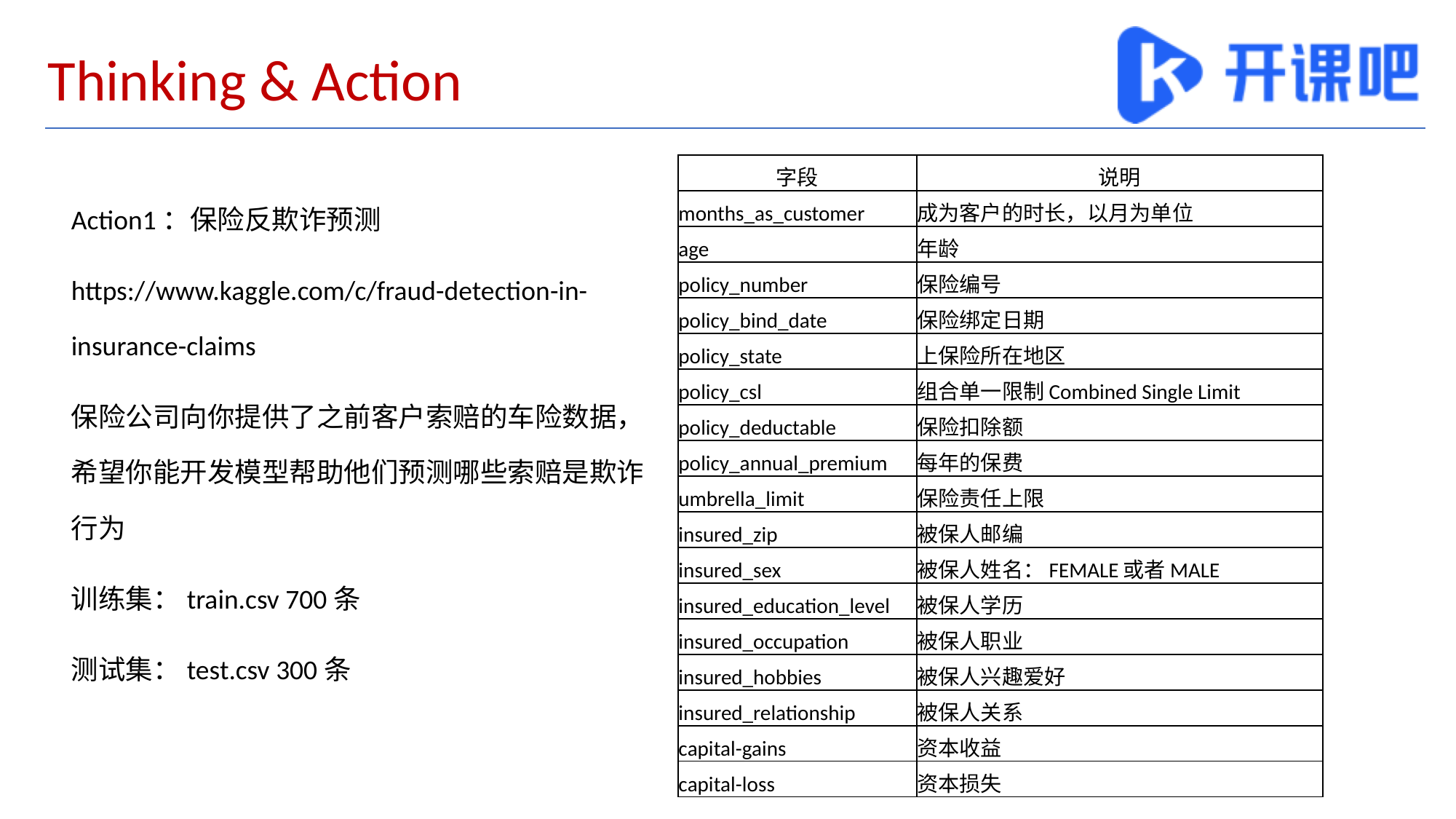

# Thinking & Action
| 字段 | 说明 |
| --- | --- |
| months\_as\_customer | 成为客户的时长，以月为单位 |
| age | 年龄 |
| policy\_number | 保险编号 |
| policy\_bind\_date | 保险绑定日期 |
| policy\_state | 上保险所在地区 |
| policy\_csl | 组合单一限制Combined Single Limit |
| policy\_deductable | 保险扣除额 |
| policy\_annual\_premium | 每年的保费 |
| umbrella\_limit | 保险责任上限 |
| insured\_zip | 被保人邮编 |
| insured\_sex | 被保人姓名：FEMALE或者MALE |
| insured\_education\_level | 被保人学历 |
| insured\_occupation | 被保人职业 |
| insured\_hobbies | 被保人兴趣爱好 |
| insured\_relationship | 被保人关系 |
| capital-gains | 资本收益 |
| capital-loss | 资本损失 |
Action1：保险反欺诈预测
https://www.kaggle.com/c/fraud-detection-in-insurance-claims
保险公司向你提供了之前客户索赔的车险数据，希望你能开发模型帮助他们预测哪些索赔是欺诈行为
训练集：train.csv 700条
测试集：test.csv 300条